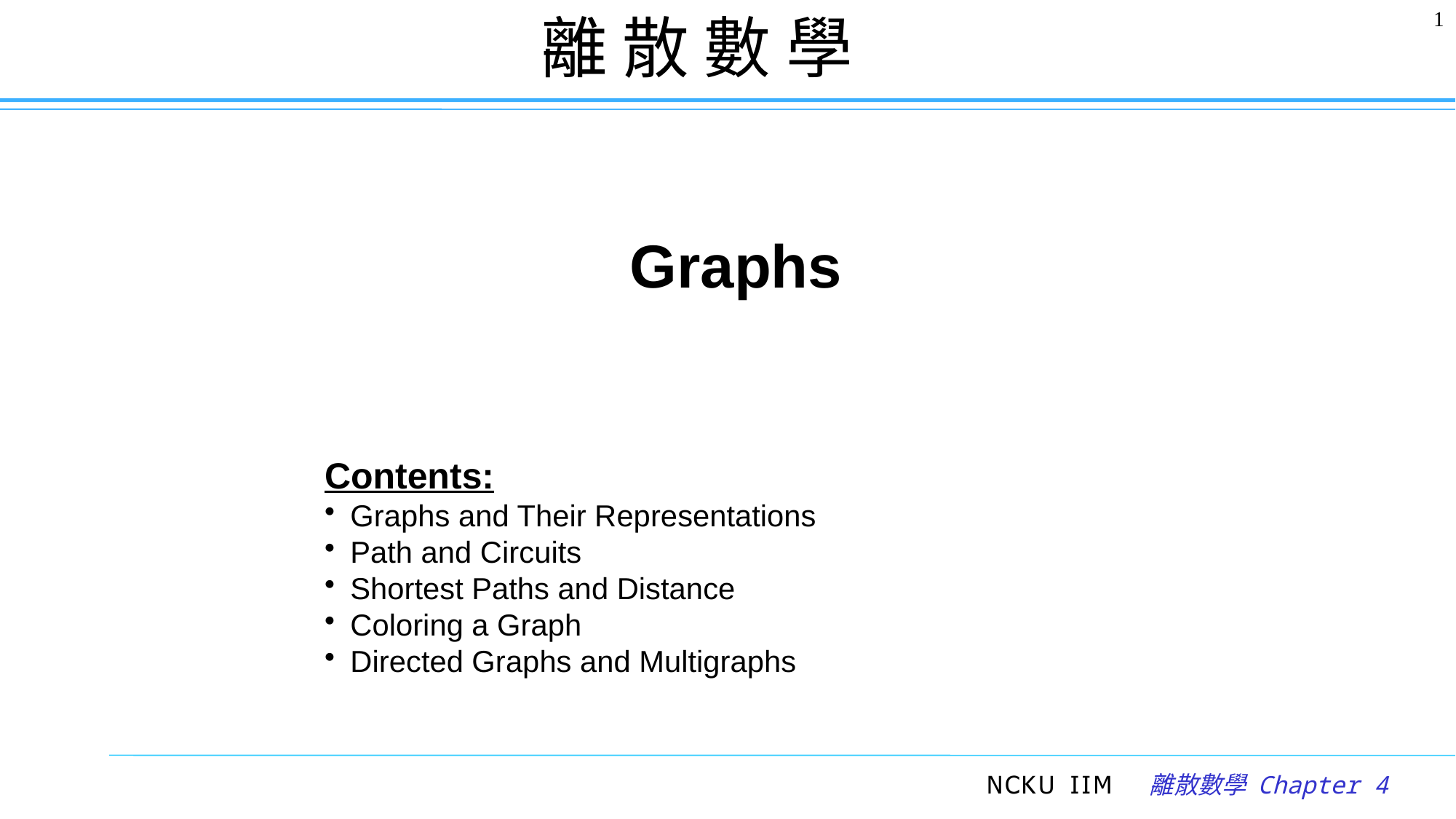

離 散 數 學
1

Graphs
Contents:
Graphs and Their Representations
Path and Circuits
Shortest Paths and Distance
Coloring a Graph
Directed Graphs and Multigraphs